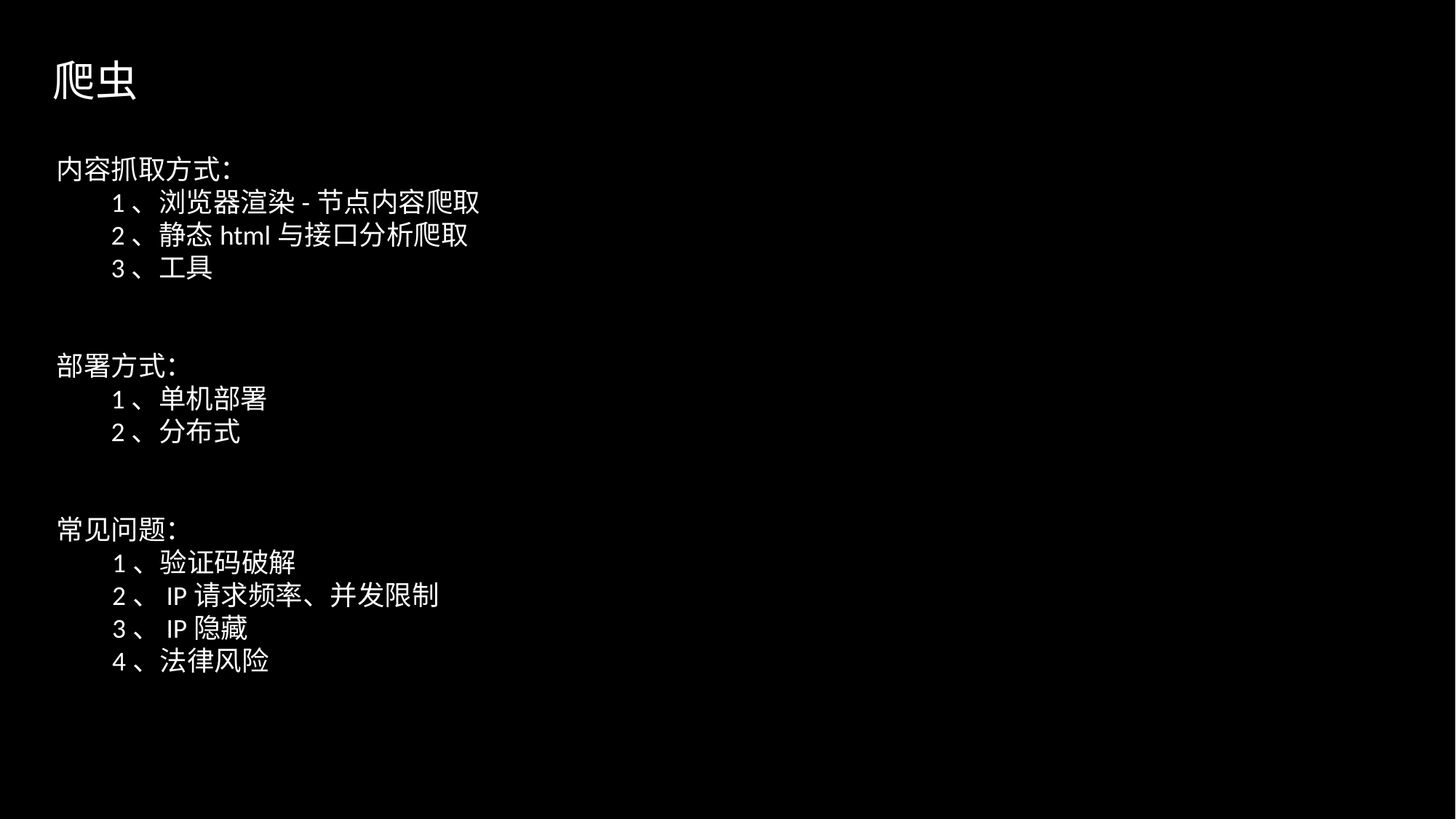

爬虫

内容抓取方式：
1、浏览器渲染-节点内容爬取
2、静态html与接口分析爬取
3、工具

部署方式：
1、单机部署
2、分布式

常见问题：
         1、验证码破解
         2、IP请求频率、并发限制
         3、IP隐藏
         4、法律风险